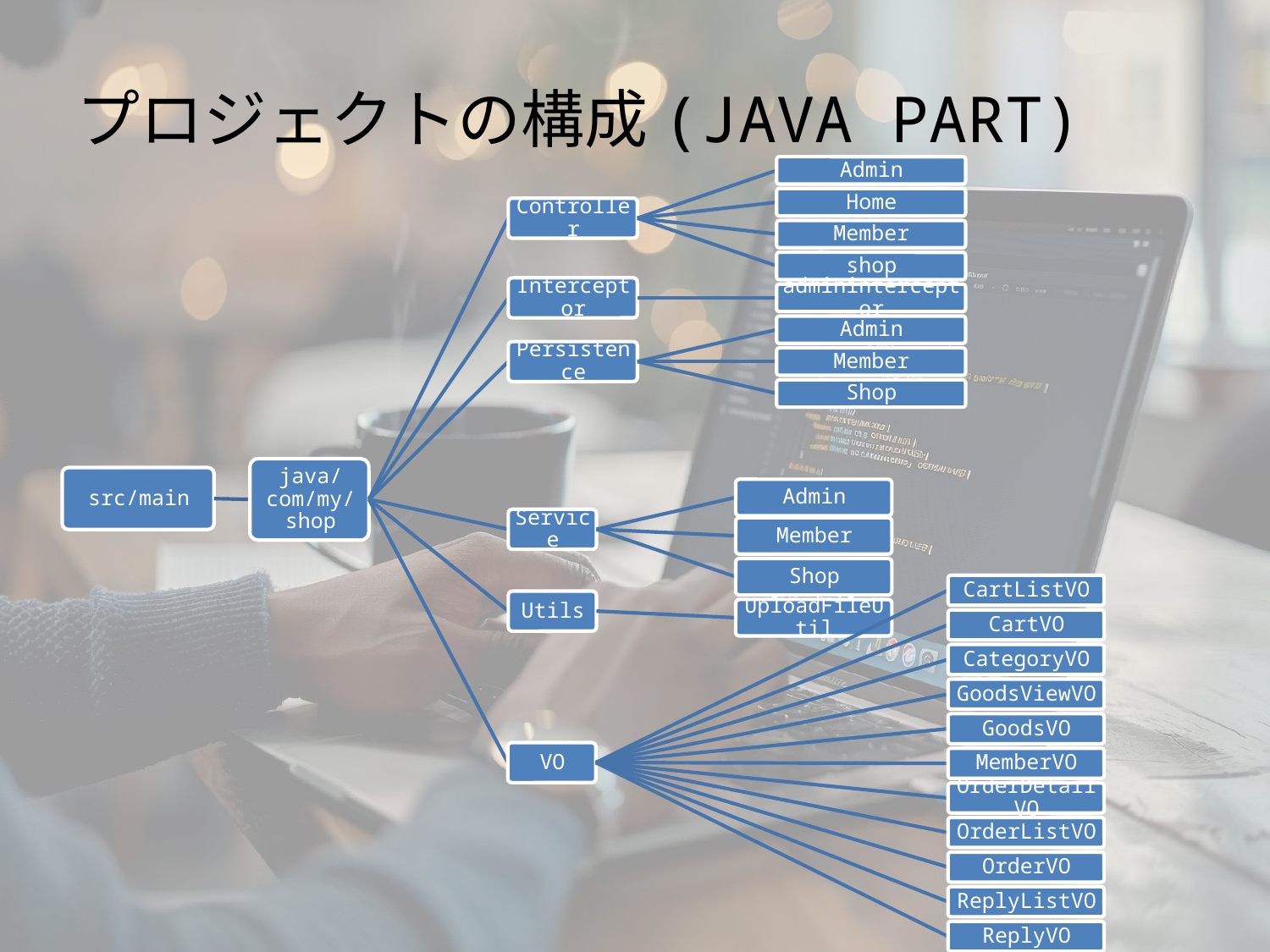

# プロジェクトの構成(JAVA PART)
src/main

java/com/my/shop

Controller

Admin

Home

Member

shop

Interceptor

admininterceptor

Persistence

Admin

Member

Shop

Service

Admin

Member

Shop

Utils

UploadFileUtil

VO

CartListVO

CartVO

CategoryVO

GoodsViewVO

GoodsVO

MemberVO

OrderDetailVO

OrderListVO

OrderVO

ReplyListVO

ReplyVO